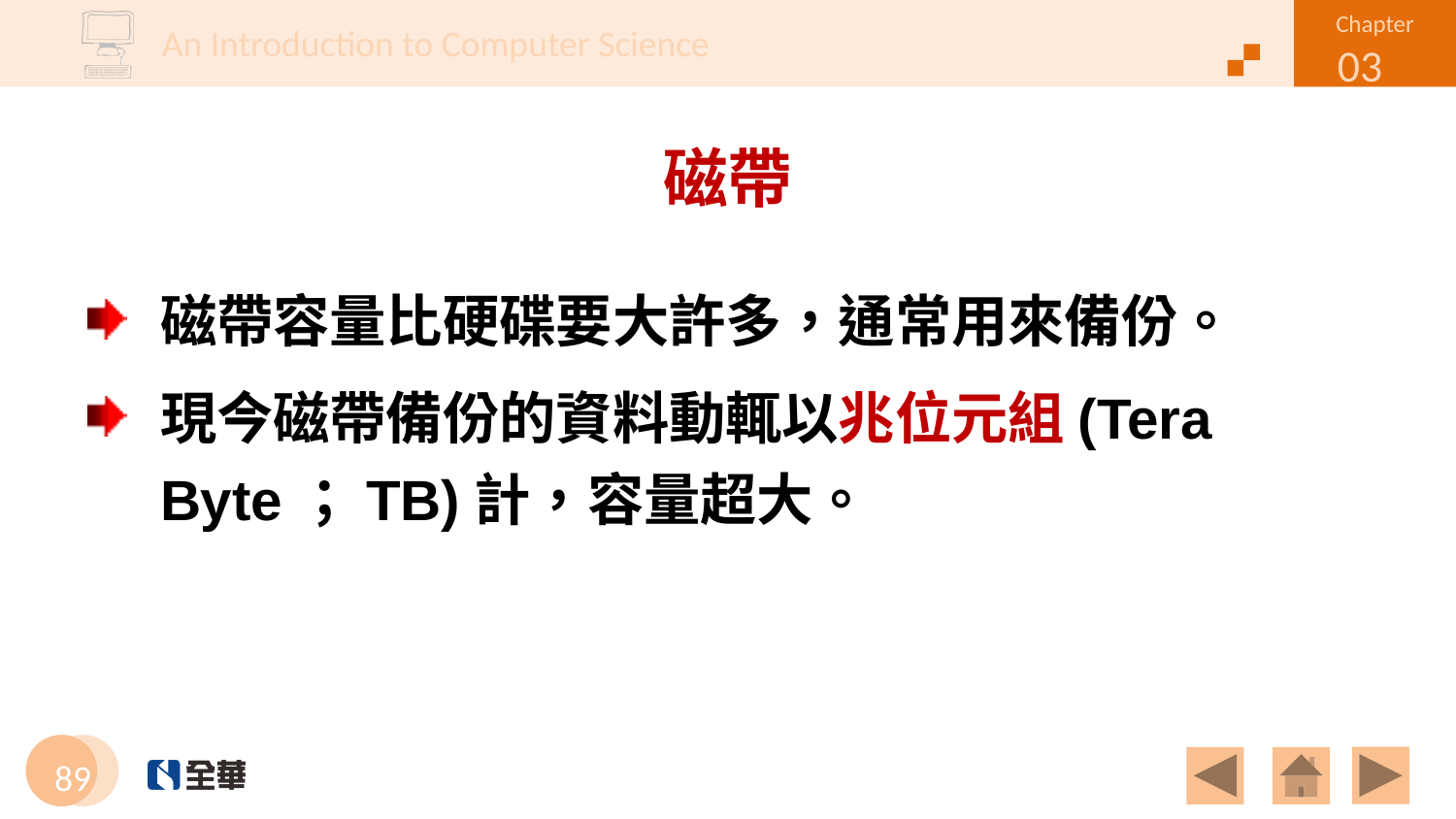

# 磁帶
磁帶容量比硬碟要大許多，通常用來備份。
現今磁帶備份的資料動輒以兆位元組(Tera Byte；TB)計，容量超大。